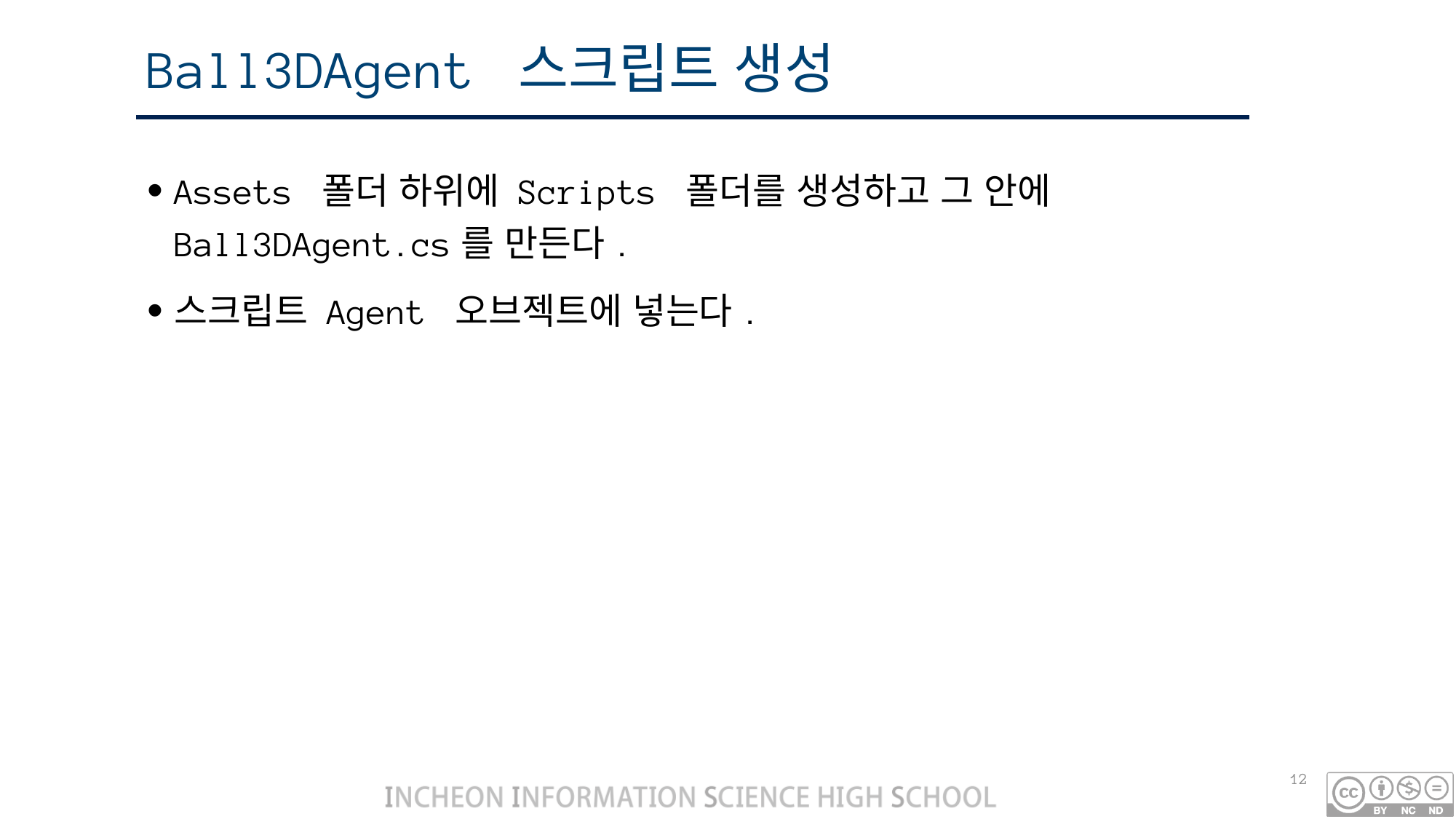

# Ball3DAgent 스크립트 생성
Assets 폴더 하위에 Scripts 폴더를 생성하고 그 안에 Ball3DAgent.cs를 만든다.
스크립트 Agent 오브젝트에 넣는다.

12